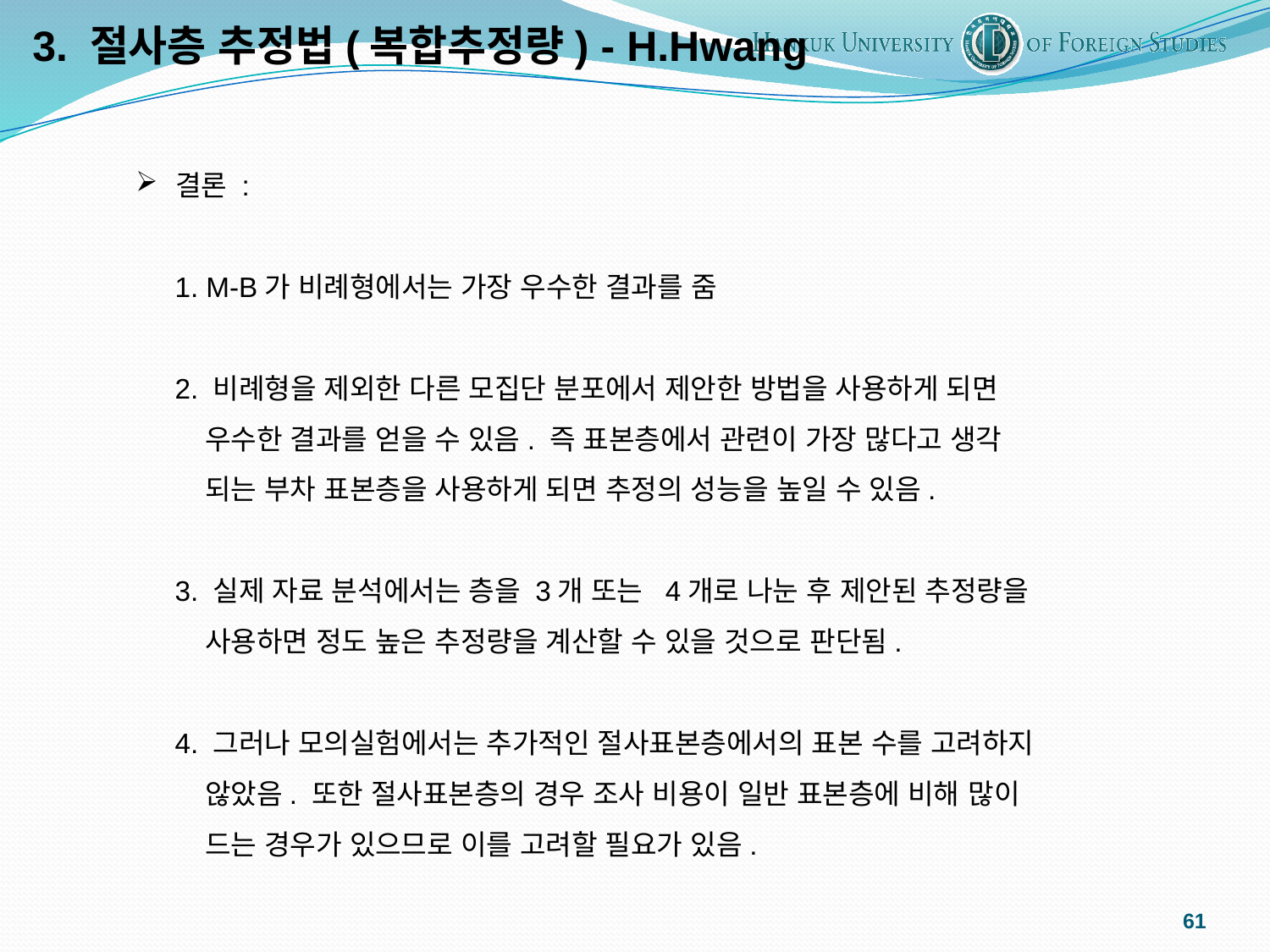

3. 절사층 추정법(복합추정량) - H.Hwang
결론 :

     1. M-B가 비례형에서는 가장 우수한 결과를 줌

     2. 비례형을 제외한 다른 모집단 분포에서 제안한 방법을 사용하게 되면
        우수한 결과를 얻을 수 있음. 즉 표본층에서 관련이 가장 많다고 생각
        되는 부차 표본층을 사용하게 되면 추정의 성능을 높일 수 있음.

     3. 실제 자료 분석에서는 층을 3개 또는  4개로 나눈 후 제안된 추정량을
        사용하면 정도 높은 추정량을 계산할 수 있을 것으로 판단됨.

     4. 그러나 모의실험에서는 추가적인 절사표본층에서의 표본 수를 고려하지
        않았음. 또한 절사표본층의 경우 조사 비용이 일반 표본층에 비해 많이
        드는 경우가 있으므로 이를 고려할 필요가 있음.
61